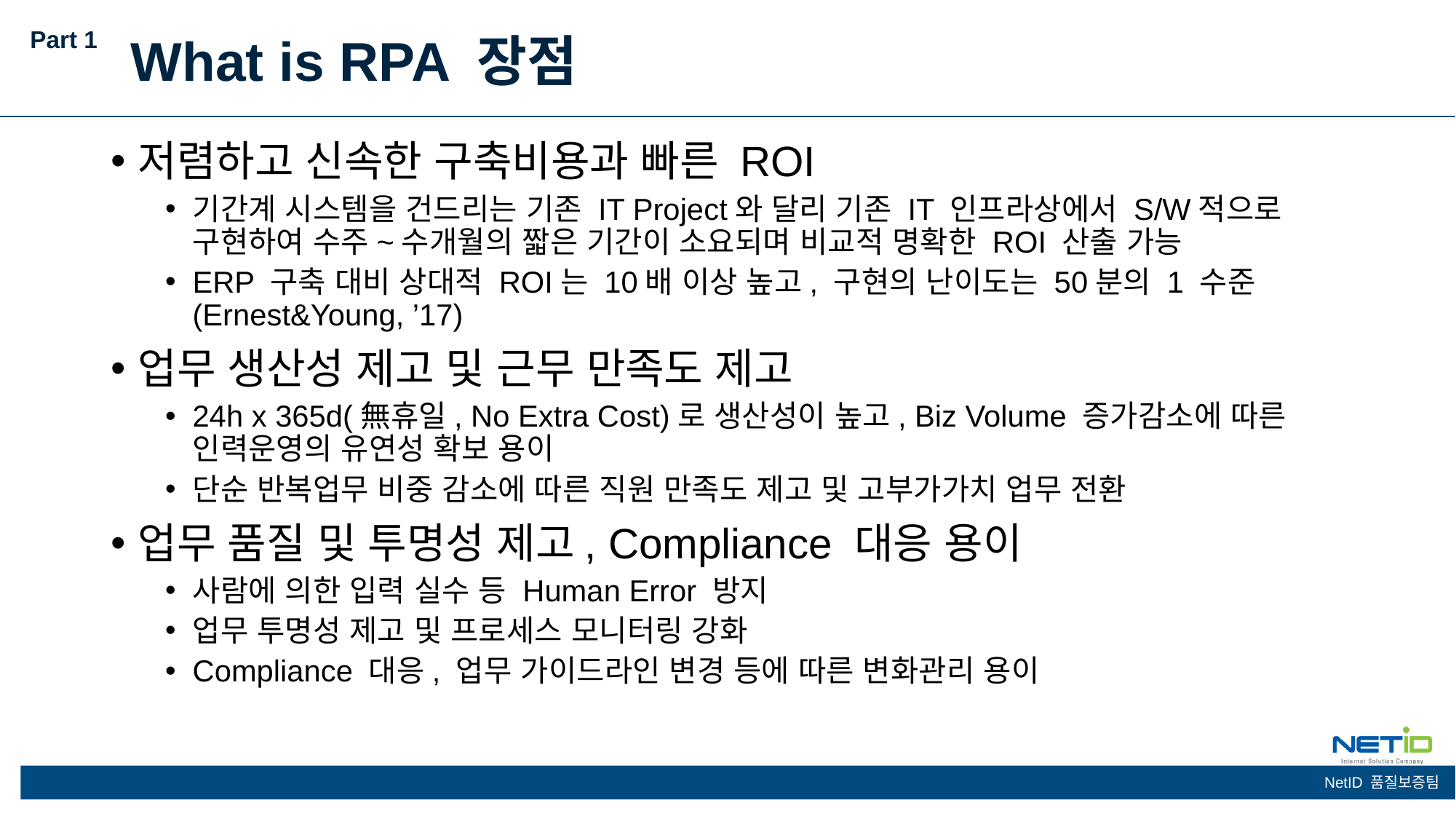

Part 1
What is RPA 장점
저렴하고 신속한 구축비용과 빠른 ROI
기간계 시스템을 건드리는 기존 IT Project와 달리 기존 IT 인프라상에서 S/W적으로 구현하여 수주~수개월의 짧은 기간이 소요되며 비교적 명확한 ROI 산출 가능
ERP 구축 대비 상대적 ROI는 10배 이상 높고, 구현의 난이도는 50분의 1 수준 (Ernest&Young, ’17)
업무 생산성 제고 및 근무 만족도 제고
24h x 365d(無휴일, No Extra Cost)로 생산성이 높고, Biz Volume 증가감소에 따른 인력운영의 유연성 확보 용이
단순 반복업무 비중 감소에 따른 직원 만족도 제고 및 고부가가치 업무 전환
업무 품질 및 투명성 제고, Compliance 대응 용이
사람에 의한 입력 실수 등 Human Error 방지
업무 투명성 제고 및 프로세스 모니터링 강화
Compliance 대응, 업무 가이드라인 변경 등에 따른 변화관리 용이